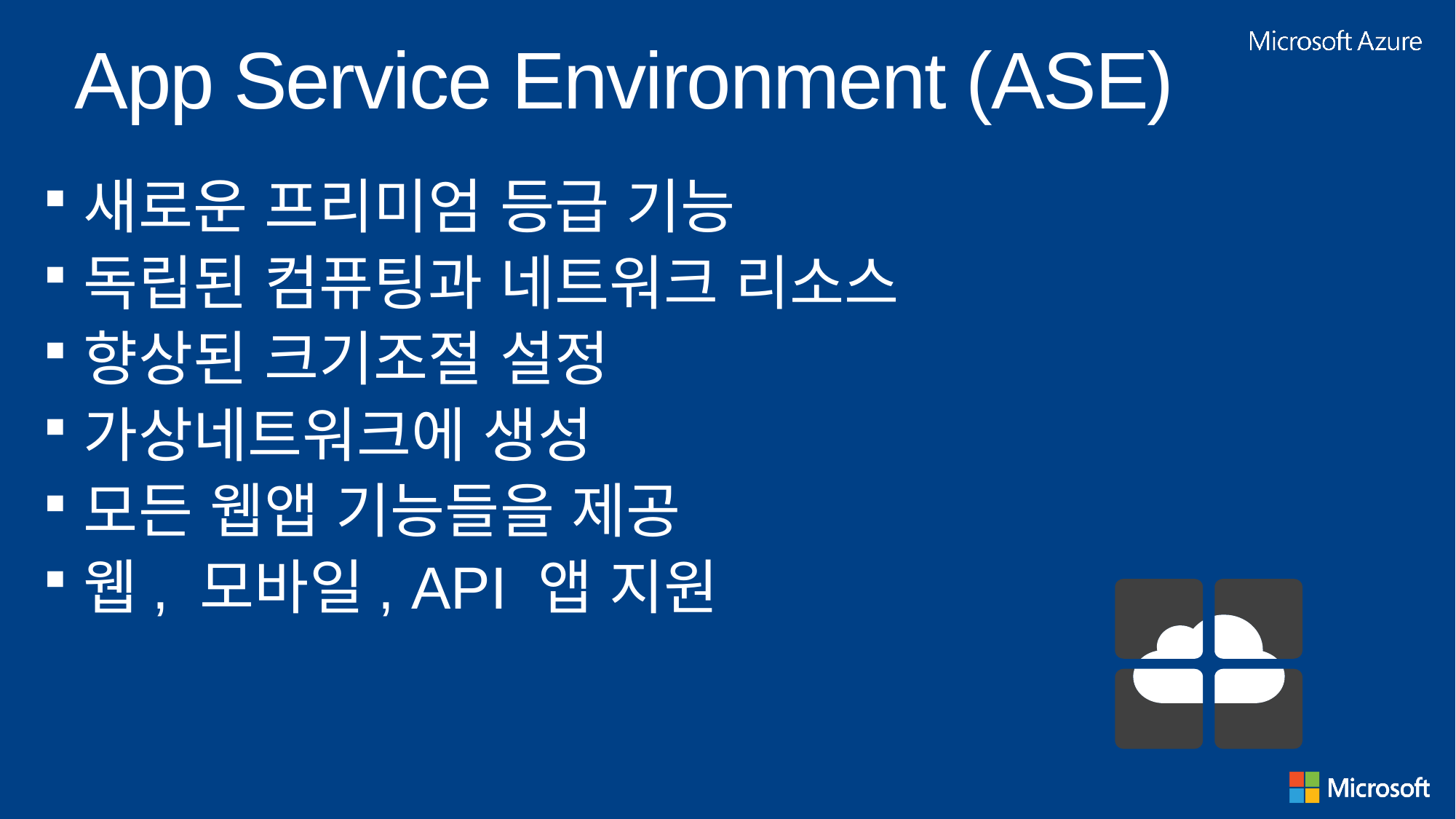

App Service Environment (ASE)
새로운 프리미엄 등급 기능
독립된 컴퓨팅과 네트워크 리소스
향상된 크기조절 설정
가상네트워크에 생성
모든 웹앱 기능들을 제공
웹, 모바일, API 앱 지원